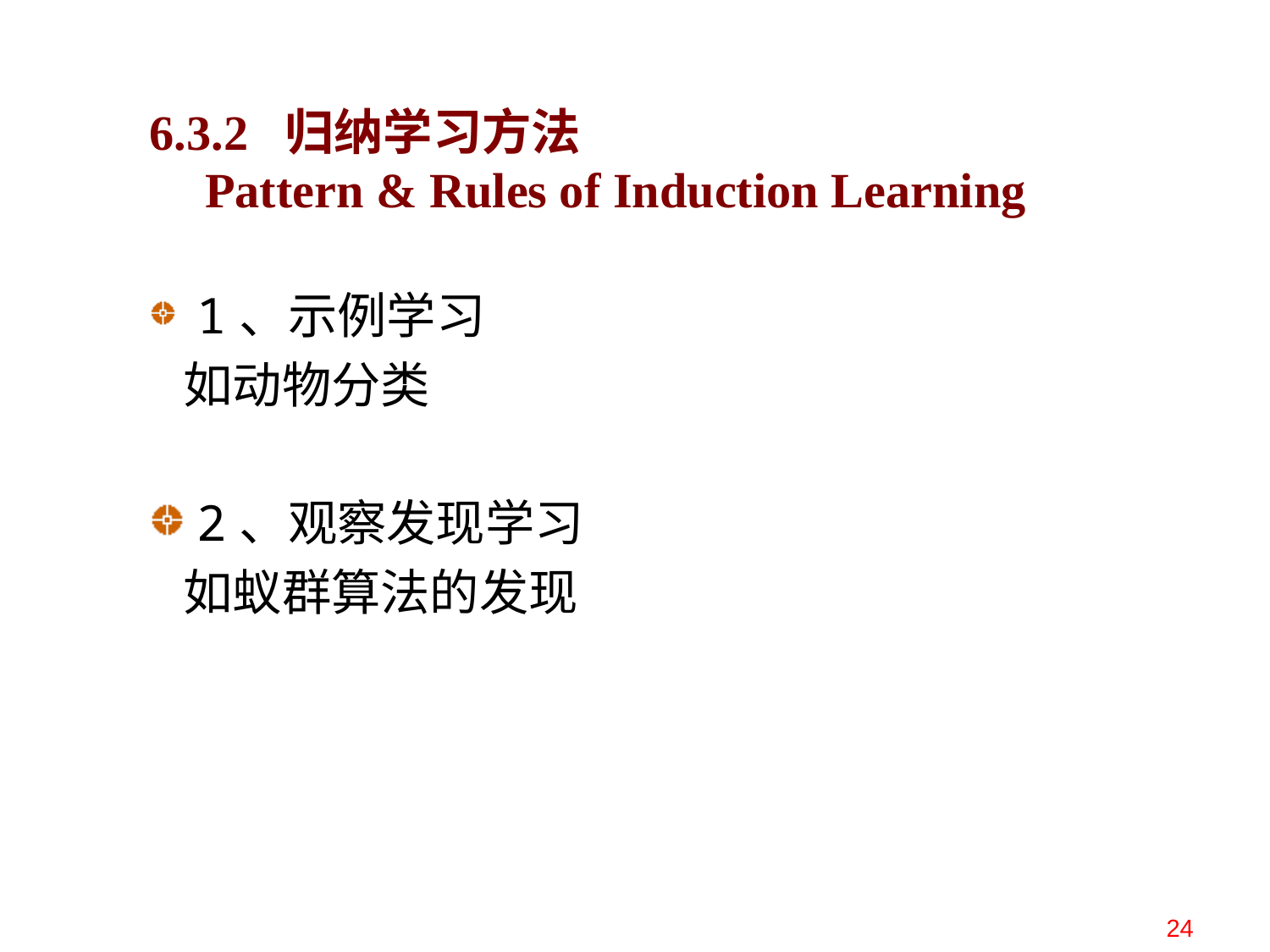

6.3.2  归纳学习方法
Pattern & Rules of Induction Learning

1、示例学习
  如动物分类

2、观察发现学习
  如蚁群算法的发现

24